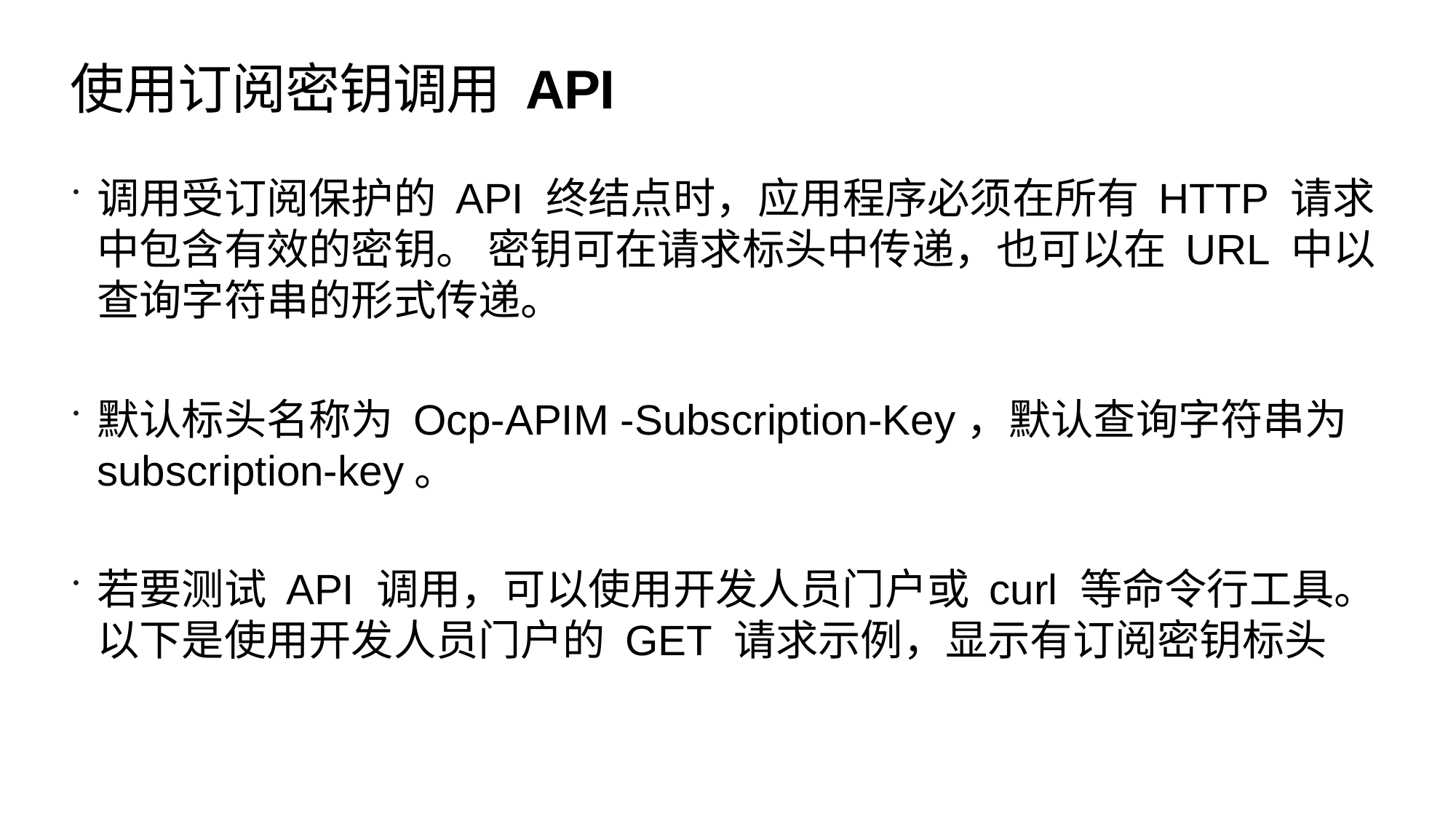

# 使用订阅密钥调用 API
调用受订阅保护的 API 终结点时，应用程序必须在所有 HTTP 请求中包含有效的密钥。 密钥可在请求标头中传递，也可以在 URL 中以查询字符串的形式传递。

默认标头名称为 Ocp-APIM -Subscription-Key，默认查询字符串为 subscription-key。

若要测试 API 调用，可以使用开发人员门户或 curl 等命令行工具。 以下是使用开发人员门户的 GET 请求示例，显示有订阅密钥标头